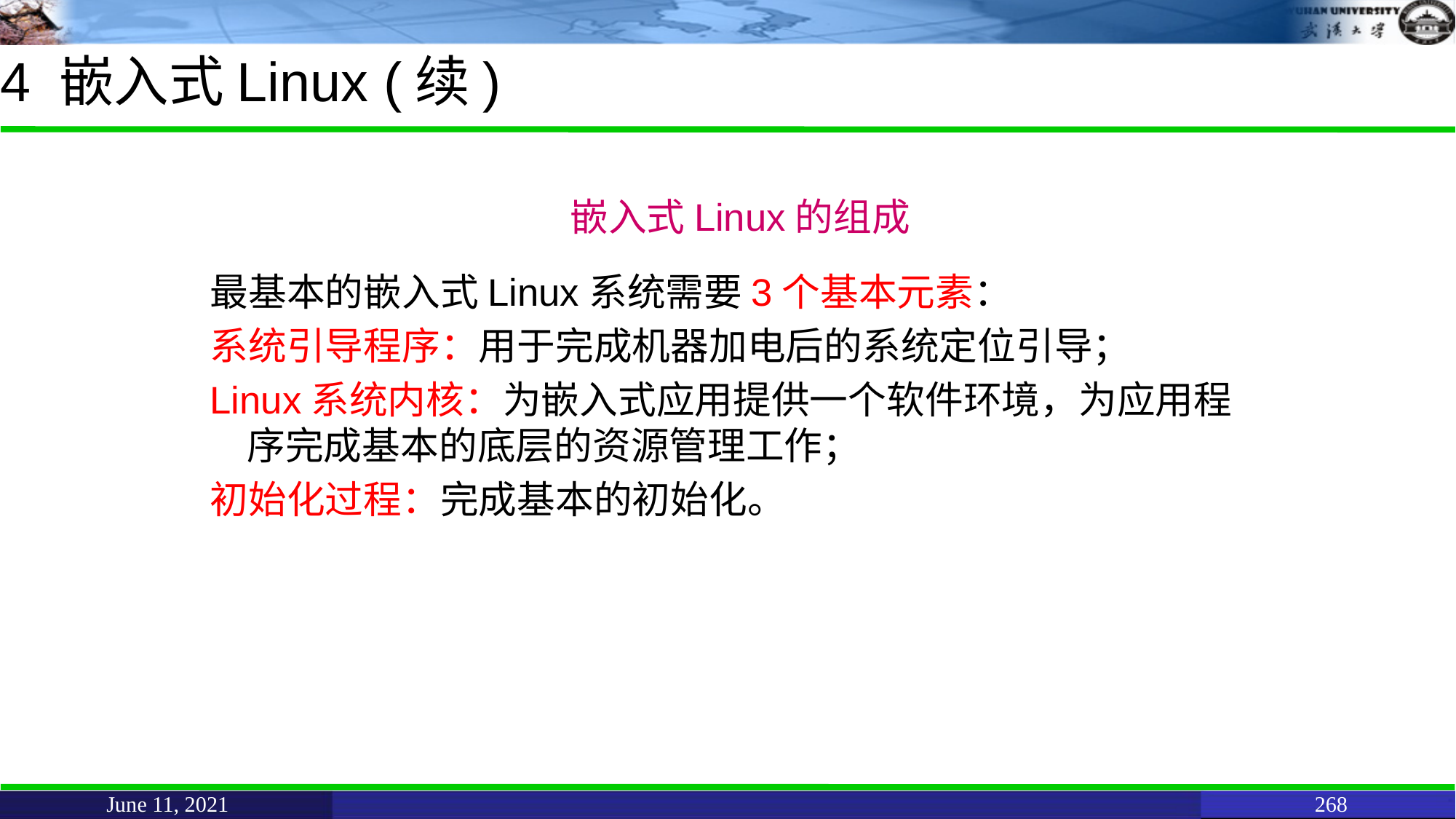

# 4 嵌入式Linux (续)
嵌入式Linux的组成
最基本的嵌入式Linux系统需要3个基本元素：
系统引导程序：用于完成机器加电后的系统定位引导；
Linux系统内核：为嵌入式应用提供一个软件环境，为应用程序完成基本的底层的资源管理工作；
初始化过程：完成基本的初始化。
June 11, 2021

268